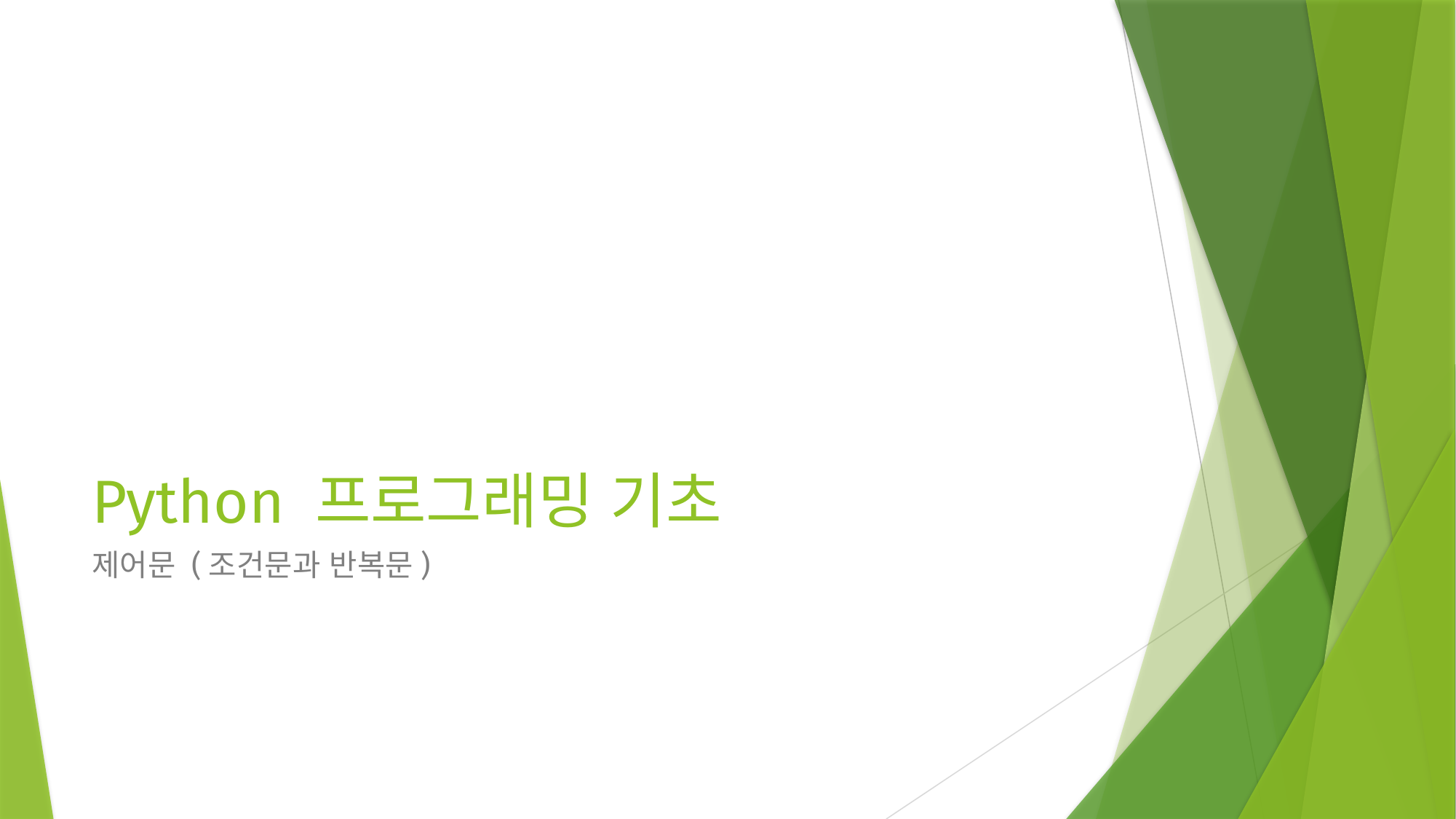

# Python 프로그래밍 기초
제어문 (조건문과 반복문)